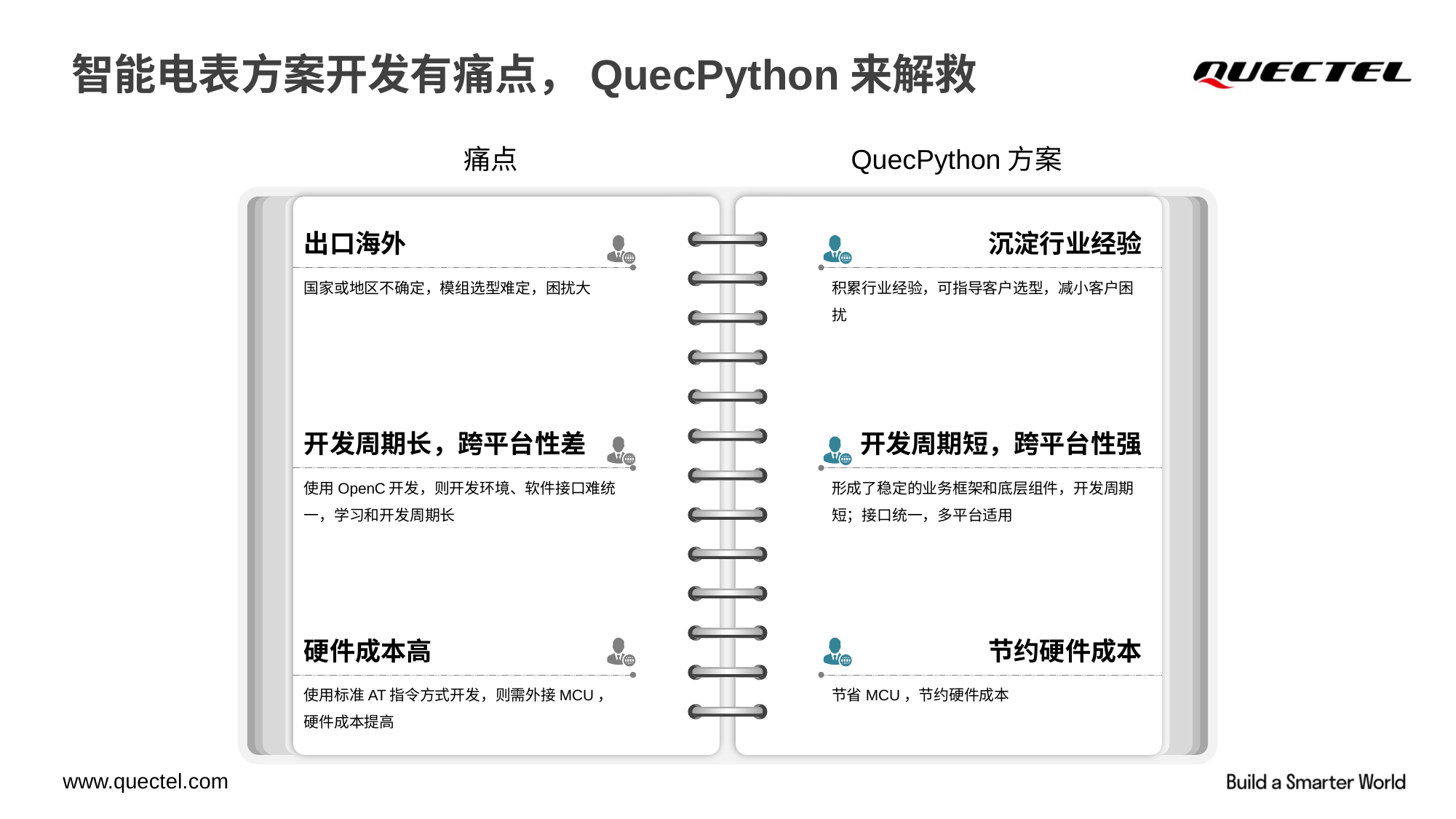

智能电表方案开发有痛点，QuecPython来解救
痛点
QuecPython方案

出口海外
国家或地区不确定，模组选型难定，困扰大
沉淀行业经验
积累行业经验，可指导客户选型，减小客户困扰

开发周期长，跨平台性差
使用OpenC开发，则开发环境、软件接口难统一，学习和开发周期长
开发周期短，跨平台性强
形成了稳定的业务框架和底层组件，开发周期短；接口统一，多平台适用

硬件成本高
使用标准AT指令方式开发，则需外接MCU，硬件成本提高
节约硬件成本
节省MCU，节约硬件成本